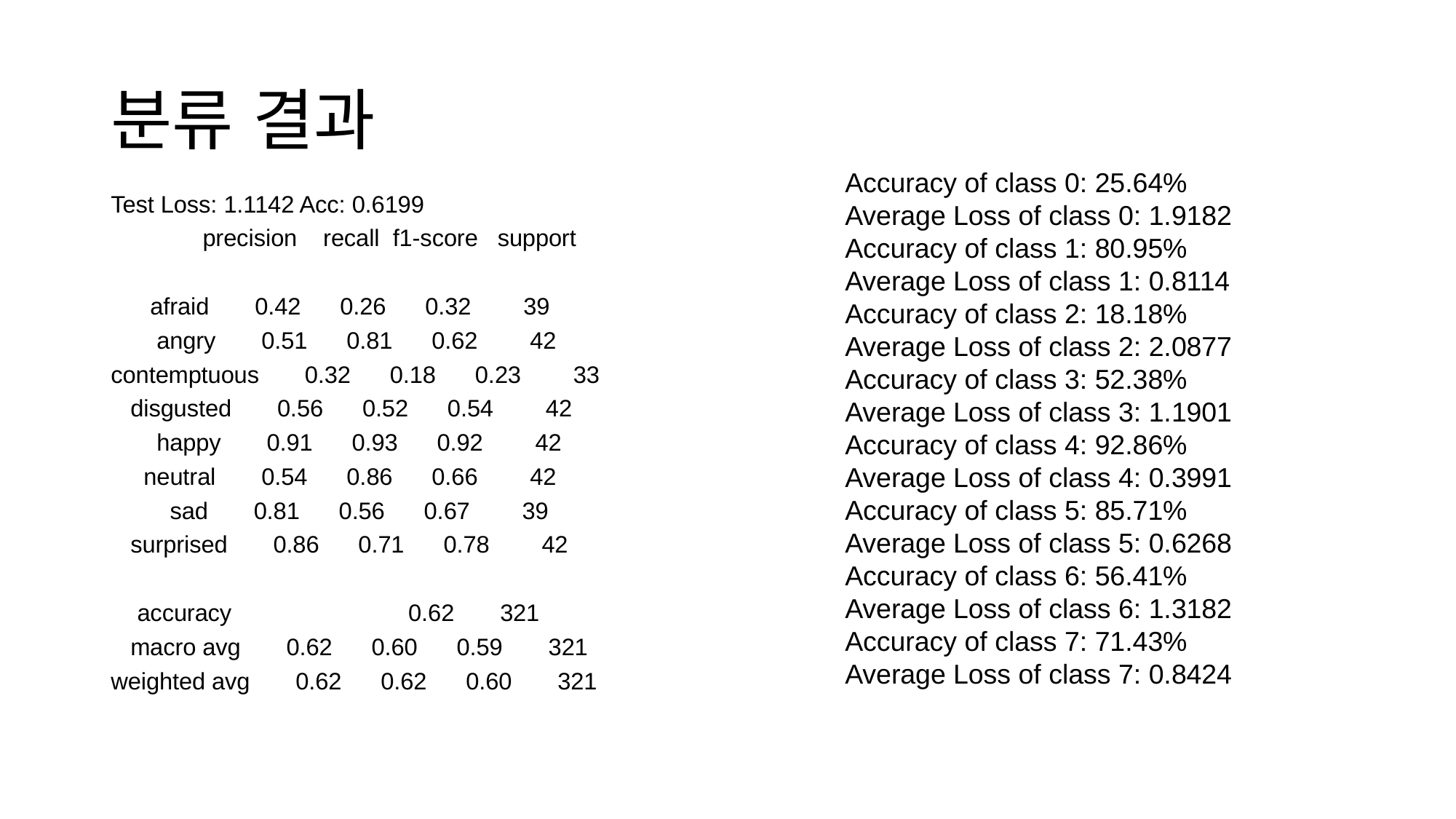

# 분류 결과
Accuracy of class 0: 25.64%
Average Loss of class 0: 1.9182
Accuracy of class 1: 80.95%
Average Loss of class 1: 0.8114
Accuracy of class 2: 18.18%
Average Loss of class 2: 2.0877
Accuracy of class 3: 52.38%
Average Loss of class 3: 1.1901
Accuracy of class 4: 92.86%
Average Loss of class 4: 0.3991
Accuracy of class 5: 85.71%
Average Loss of class 5: 0.6268
Accuracy of class 6: 56.41%
Average Loss of class 6: 1.3182
Accuracy of class 7: 71.43%
Average Loss of class 7: 0.8424

Test Loss: 1.1142 Acc: 0.6199
              precision    recall  f1-score   support

      afraid       0.42      0.26      0.32        39
       angry       0.51      0.81      0.62        42
contemptuous       0.32      0.18      0.23        33
   disgusted       0.56      0.52      0.54        42
       happy       0.91      0.93      0.92        42
     neutral       0.54      0.86      0.66        42
         sad       0.81      0.56      0.67        39
   surprised       0.86      0.71      0.78        42

    accuracy                           0.62       321
   macro avg       0.62      0.60      0.59       321
weighted avg       0.62      0.62      0.60       321